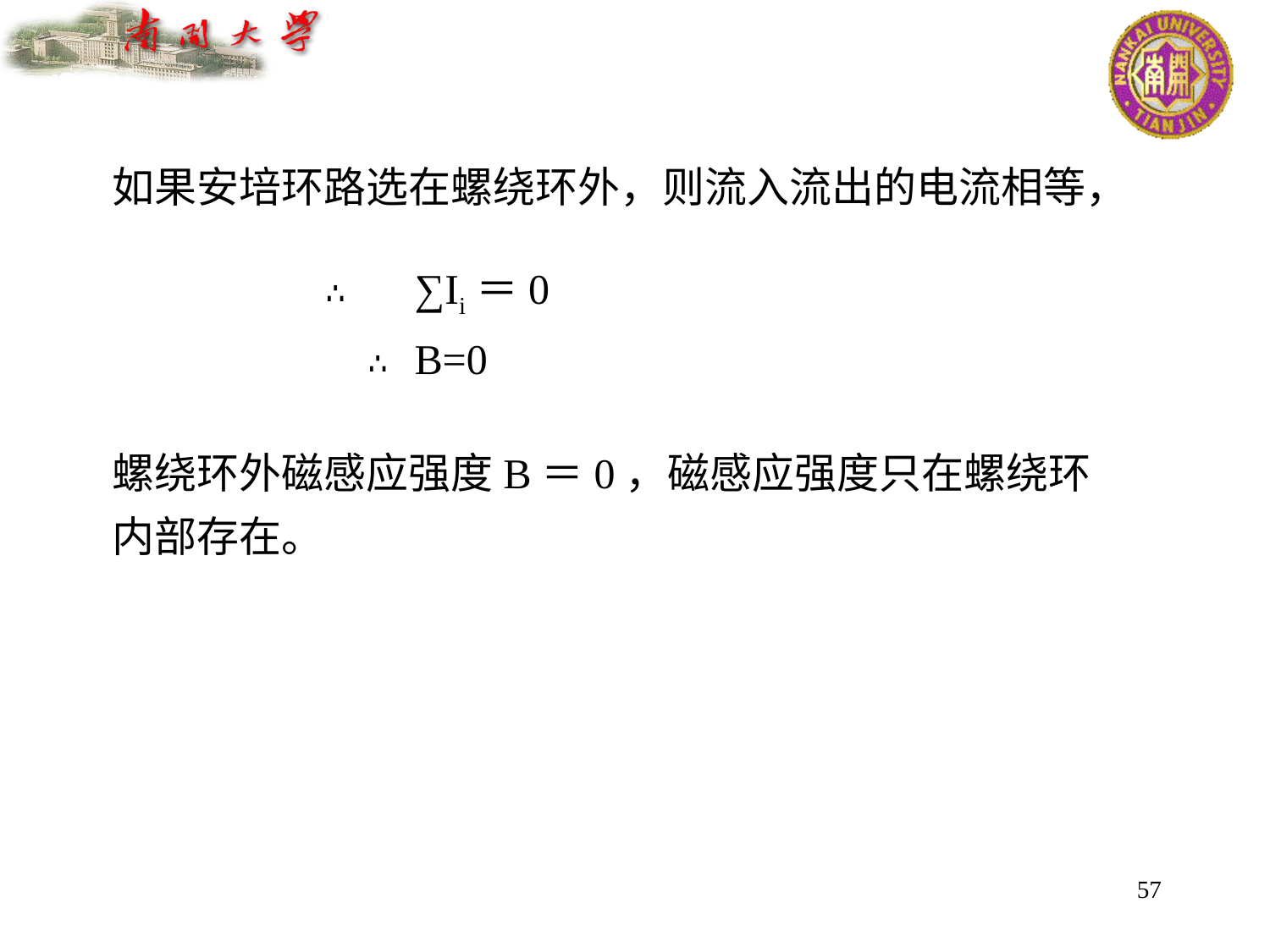

如果安培环路选在螺绕环外，则流入流出的电流相等，
∴	∑Ii＝0
    ∴	B=0
螺绕环外磁感应强度B＝0，磁感应强度只在螺绕环内部存在。
57